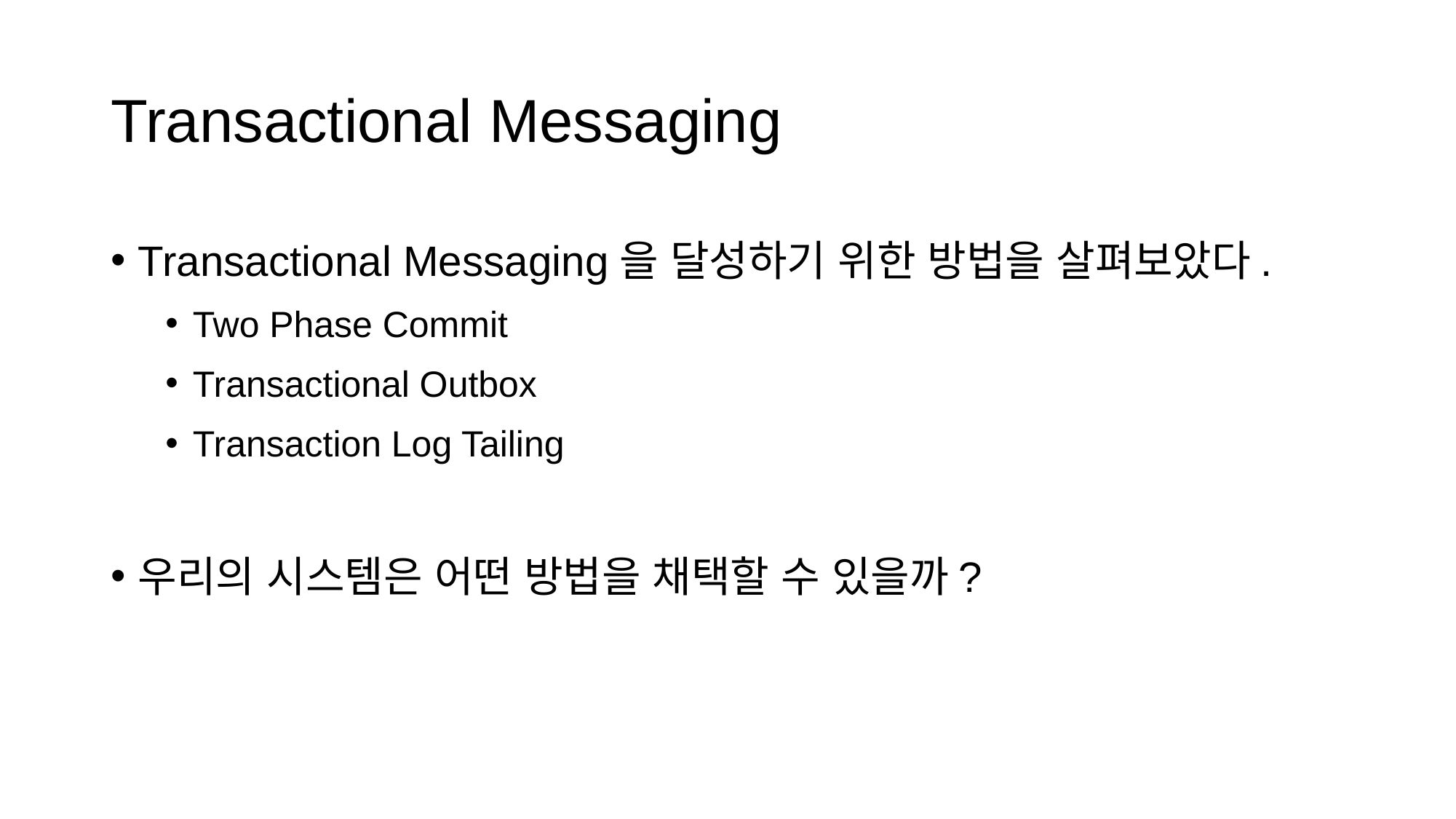

# Transactional Messaging
Transactional Messaging을 달성하기 위한 방법을 살펴보았다.
Two Phase Commit
Transactional Outbox
Transaction Log Tailing

우리의 시스템은 어떤 방법을 채택할 수 있을까?